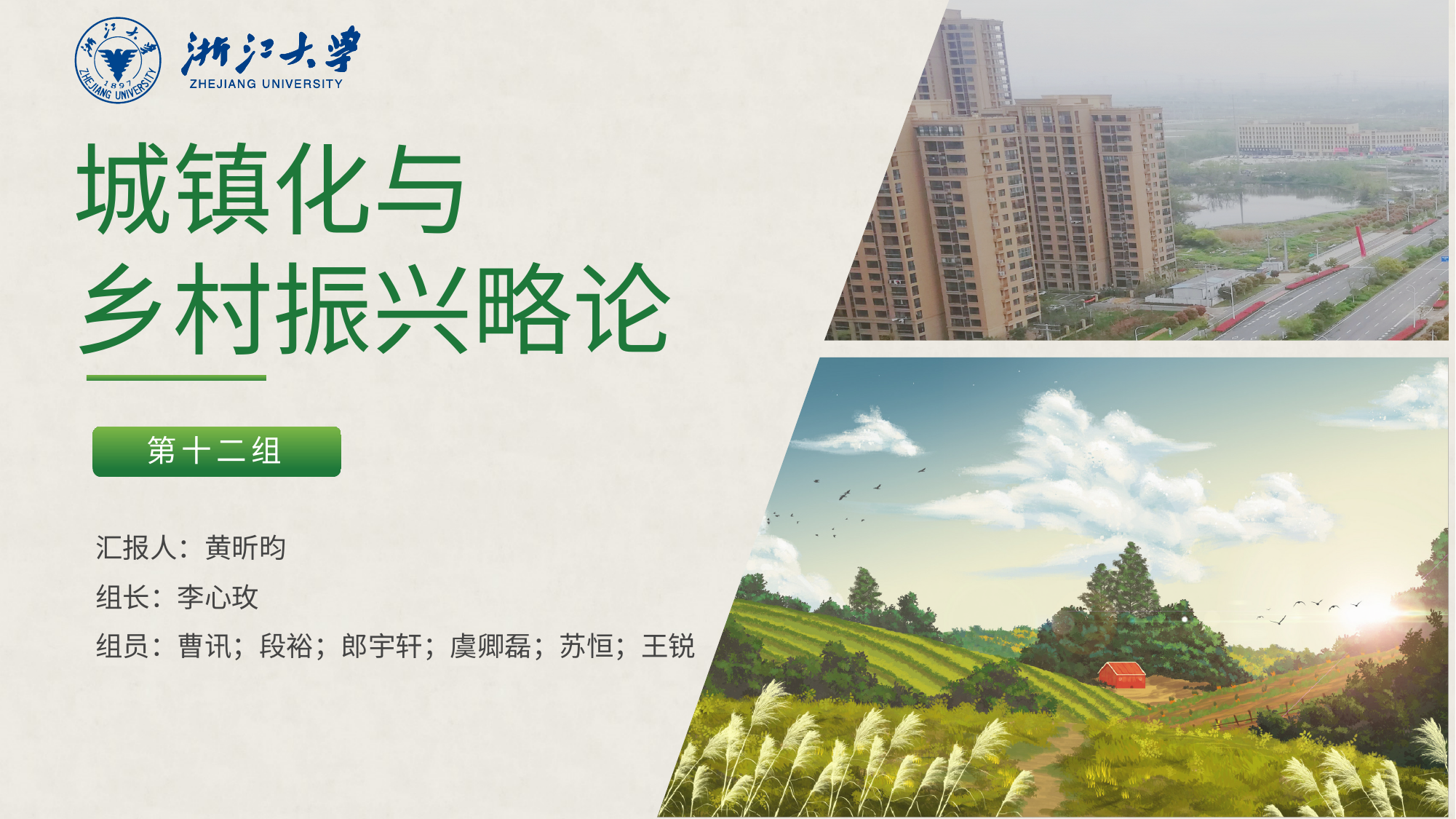

城镇化与
乡村振兴略论

第十二组
汇报人：黄昕昀
组长：李心玫
组员：曹讯；段裕；郎宇轩；虞卿磊；苏恒；王锐